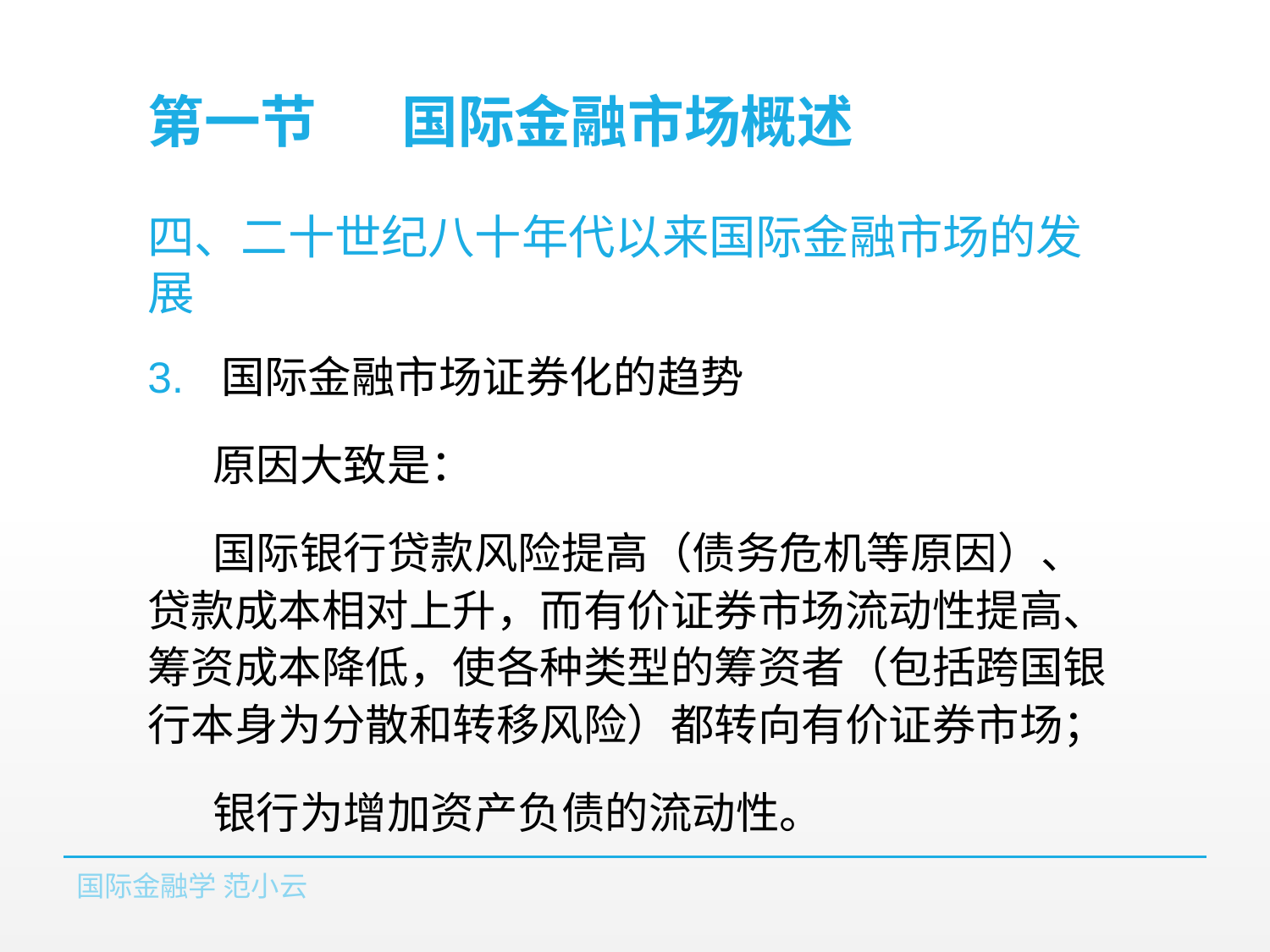

# 第一节	国际金融市场概述
四、二十世纪八十年代以来国际金融市场的发展
国际金融市场证券化的趋势
原因大致是：
国际银行贷款风险提高（债务危机等原因）、贷款成本相对上升，而有价证券市场流动性提高、筹资成本降低，使各种类型的筹资者（包括跨国银行本身为分散和转移风险）都转向有价证券市场；
银行为增加资产负债的流动性。
国际金融学 范小云